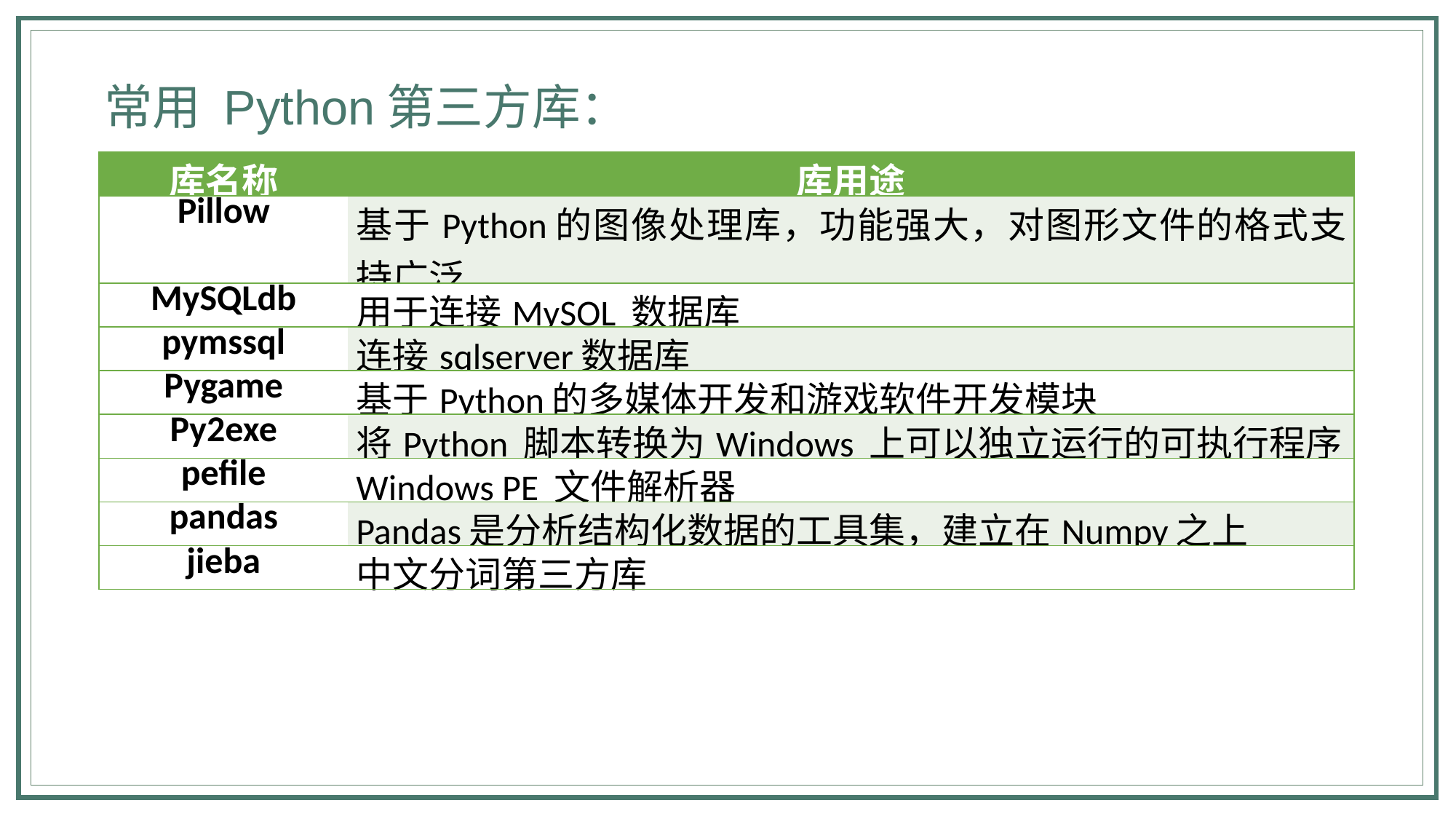

常用 Python第三方库：
| 库名称 | 库用途 |
| --- | --- |
| Pillow | 基于Python的图像处理库，功能强大，对图形文件的格式支持广泛 |
| MySQLdb | 用于连接MySOL 数据库 |
| pymssql | 连接sqlserver数据库 |
| Pygame | 基于Python的多媒体开发和游戏软件开发模块 |
| Py2exe | 将Python 脚本转换为Windows 上可以独立运行的可执行程序 |
| pefile | Windows PE 文件解析器 |
| pandas | Pandas是分析结构化数据的工具集，建立在Numpy之上 |
| jieba | 中文分词第三方库 |